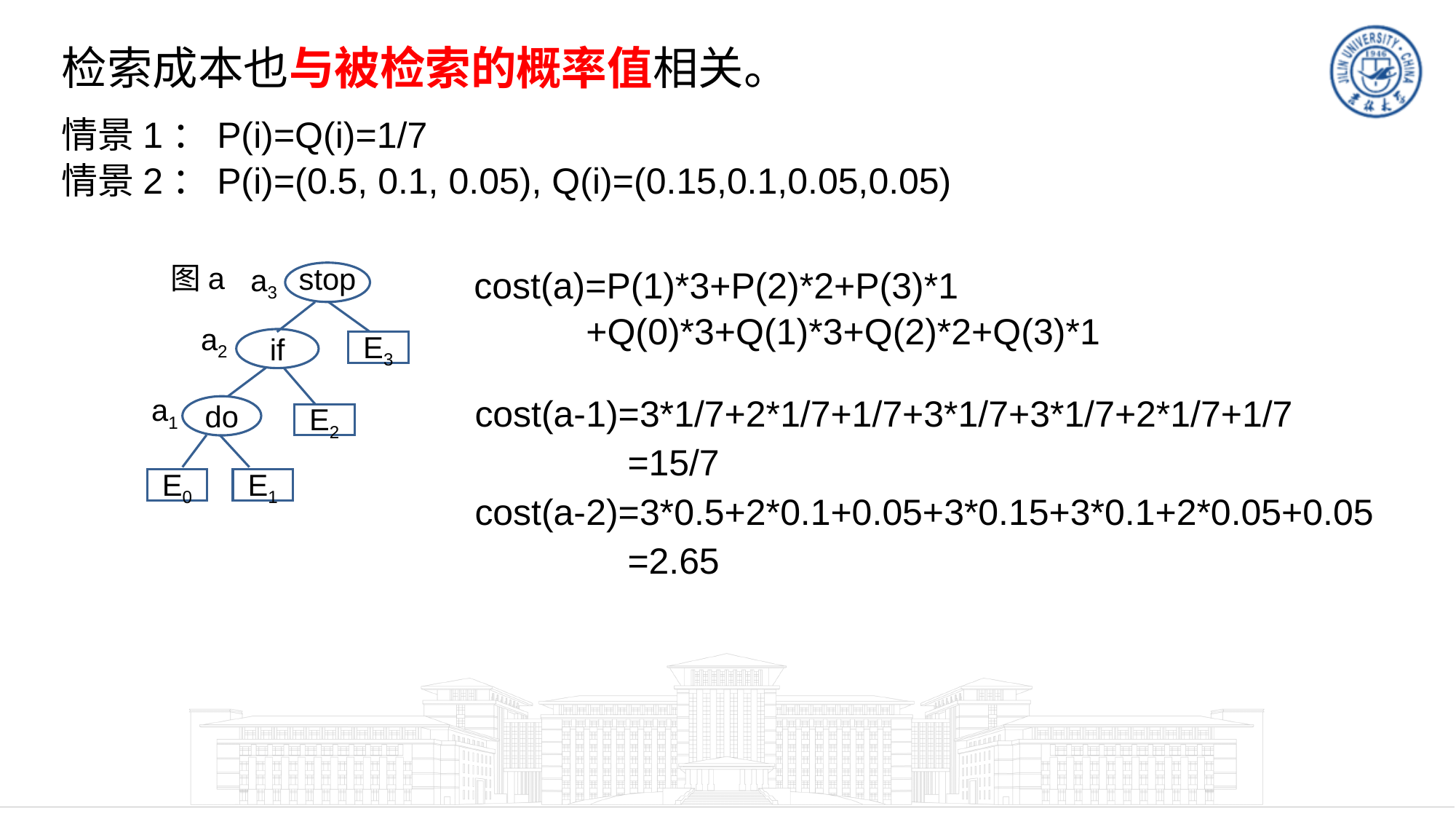

检索成本也与被检索的概率值相关。
情景1：P(i)=Q(i)=1/7
情景2：P(i)=(0.5, 0.1, 0.05), Q(i)=(0.15,0.1,0.05,0.05)
图a
stop
a3

a2
if
E3

a1
do
E2

E0
E1
cost(a)=P(1)*3+P(2)*2+P(3)*1
           +Q(0)*3+Q(1)*3+Q(2)*2+Q(3)*1
cost(a-1)=3*1/7+2*1/7+1/7+3*1/7+3*1/7+2*1/7+1/7
               =15/7
cost(a-2)=3*0.5+2*0.1+0.05+3*0.15+3*0.1+2*0.05+0.05
               =2.65
72